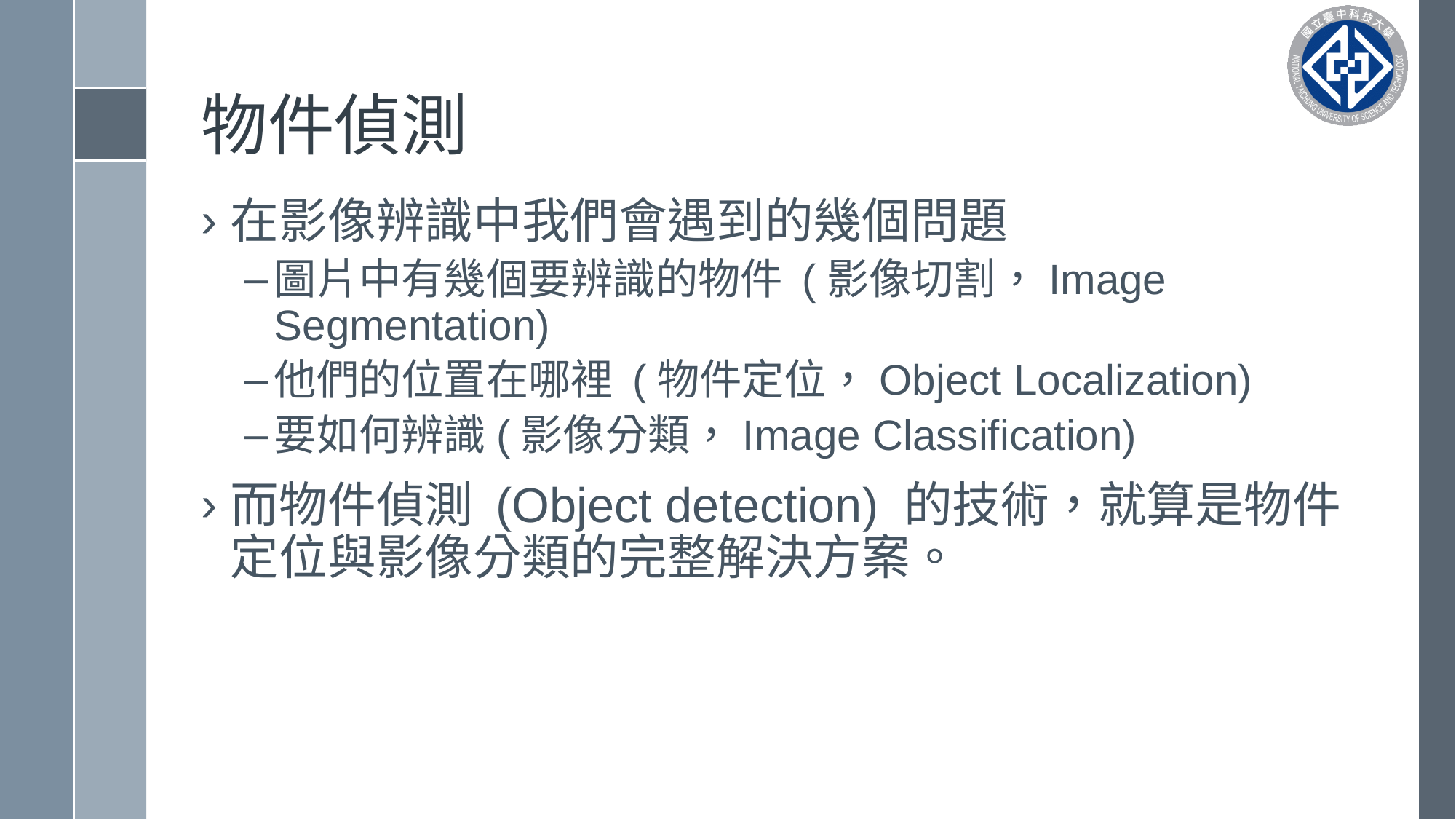

# 物件偵測
在影像辨識中我們會遇到的幾個問題
圖片中有幾個要辨識的物件 (影像切割，Image Segmentation)
他們的位置在哪裡 (物件定位，Object Localization)
要如何辨識(影像分類，Image Classification)
而物件偵測 (Object detection) 的技術，就算是物件定位與影像分類的完整解決方案。